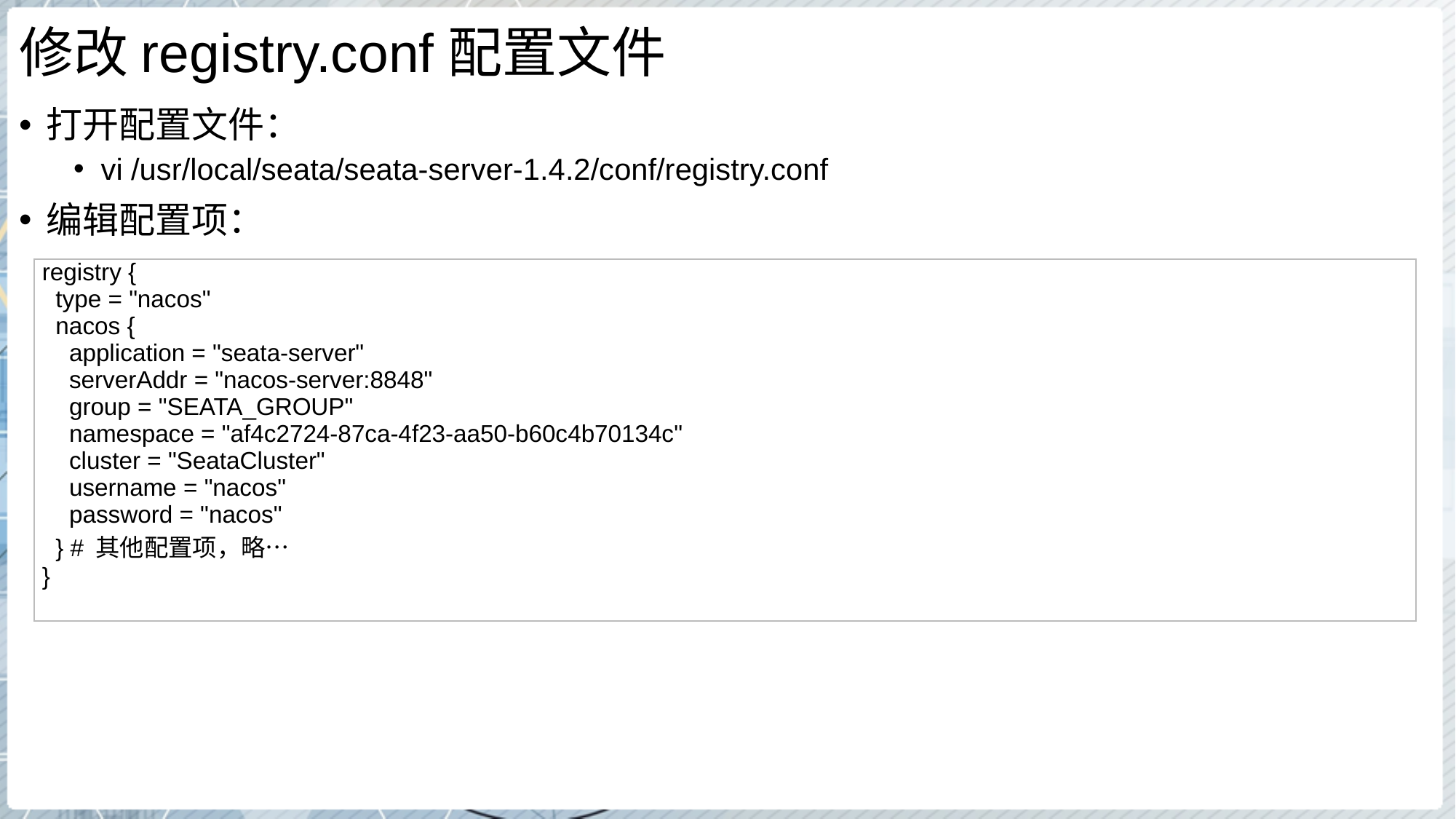

# 修改registry.conf配置文件
打开配置文件：
vi /usr/local/seata/seata-server-1.4.2/conf/registry.conf
编辑配置项：
| registry { type = "nacos" nacos { application = "seata-server" serverAddr = "nacos-server:8848" group = "SEATA\_GROUP" namespace = "af4c2724-87ca-4f23-aa50-b60c4b70134c" cluster = "SeataCluster" username = "nacos" password = "nacos" } # 其他配置项，略… } |
| --- |